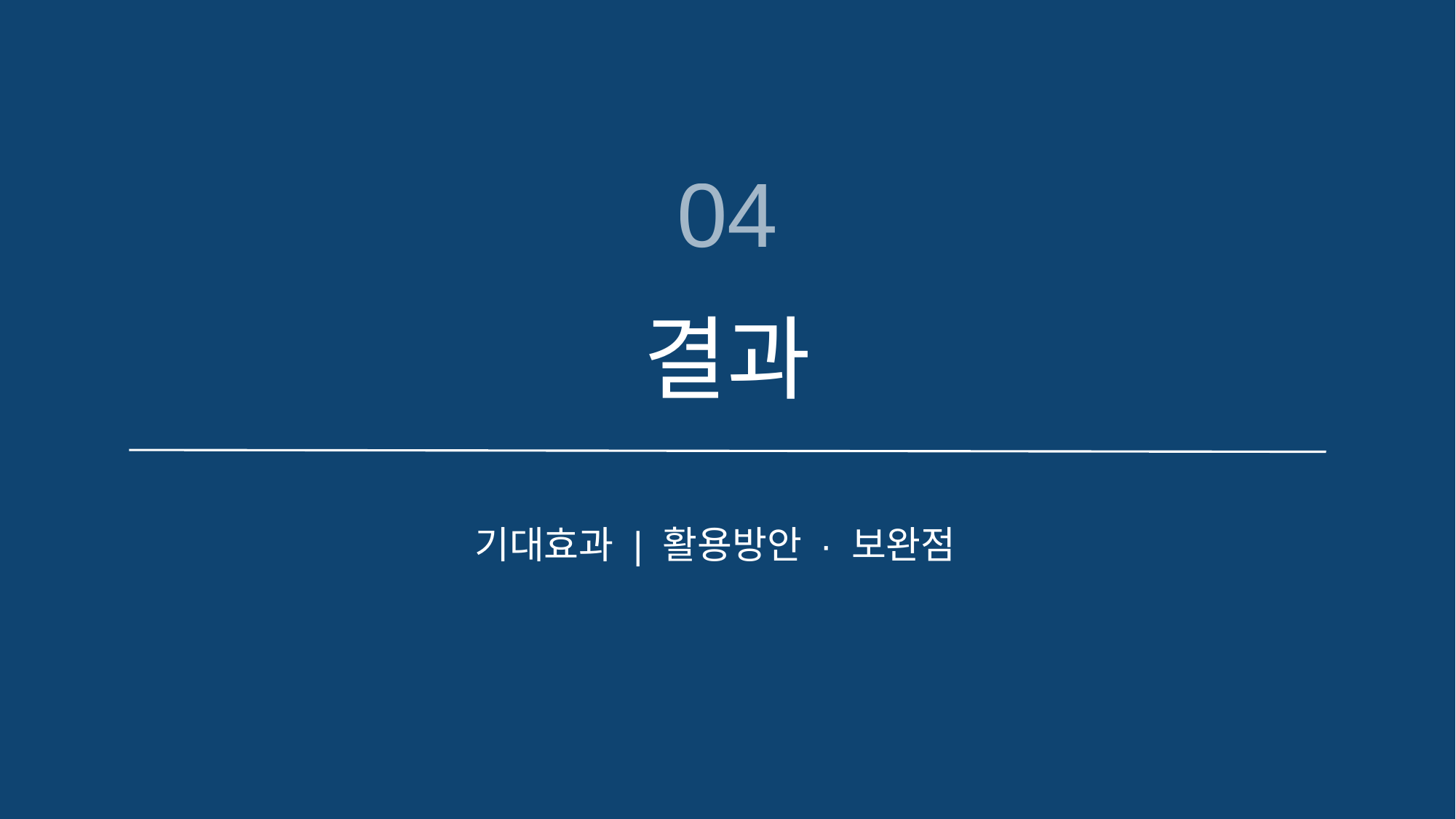

04
결과
기대효과 | 활용방안 · 보완점